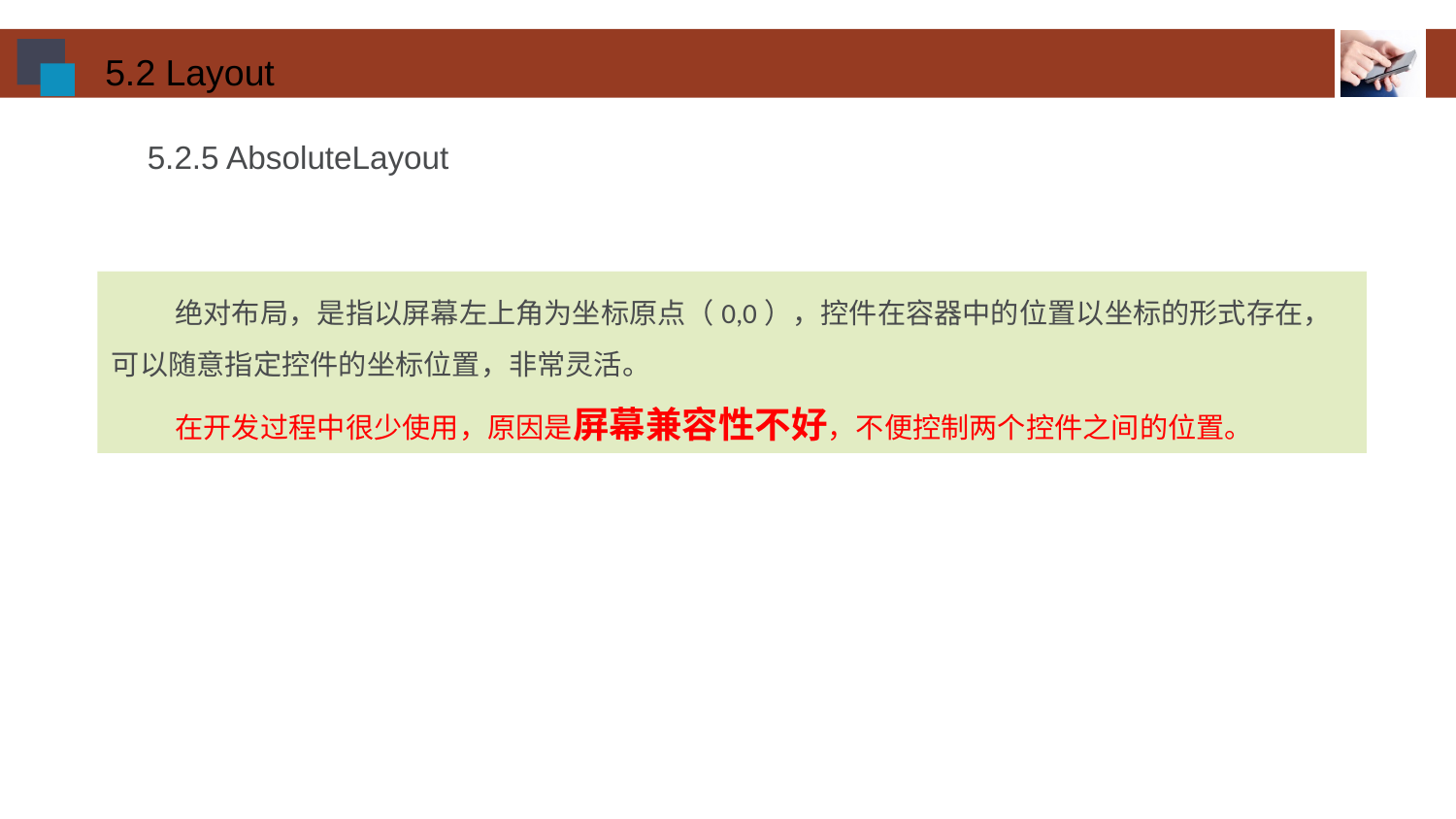

5.2 Layout

5.2.5 AbsoluteLayout

         绝对布局，是指以屏幕左上角为坐标原点（0,0），控件在容器中的位置以坐标的形式存在，可以随意指定控件的坐标位置，非常灵活。
         在开发过程中很少使用，原因是屏幕兼容性不好，不便控制两个控件之间的位置。